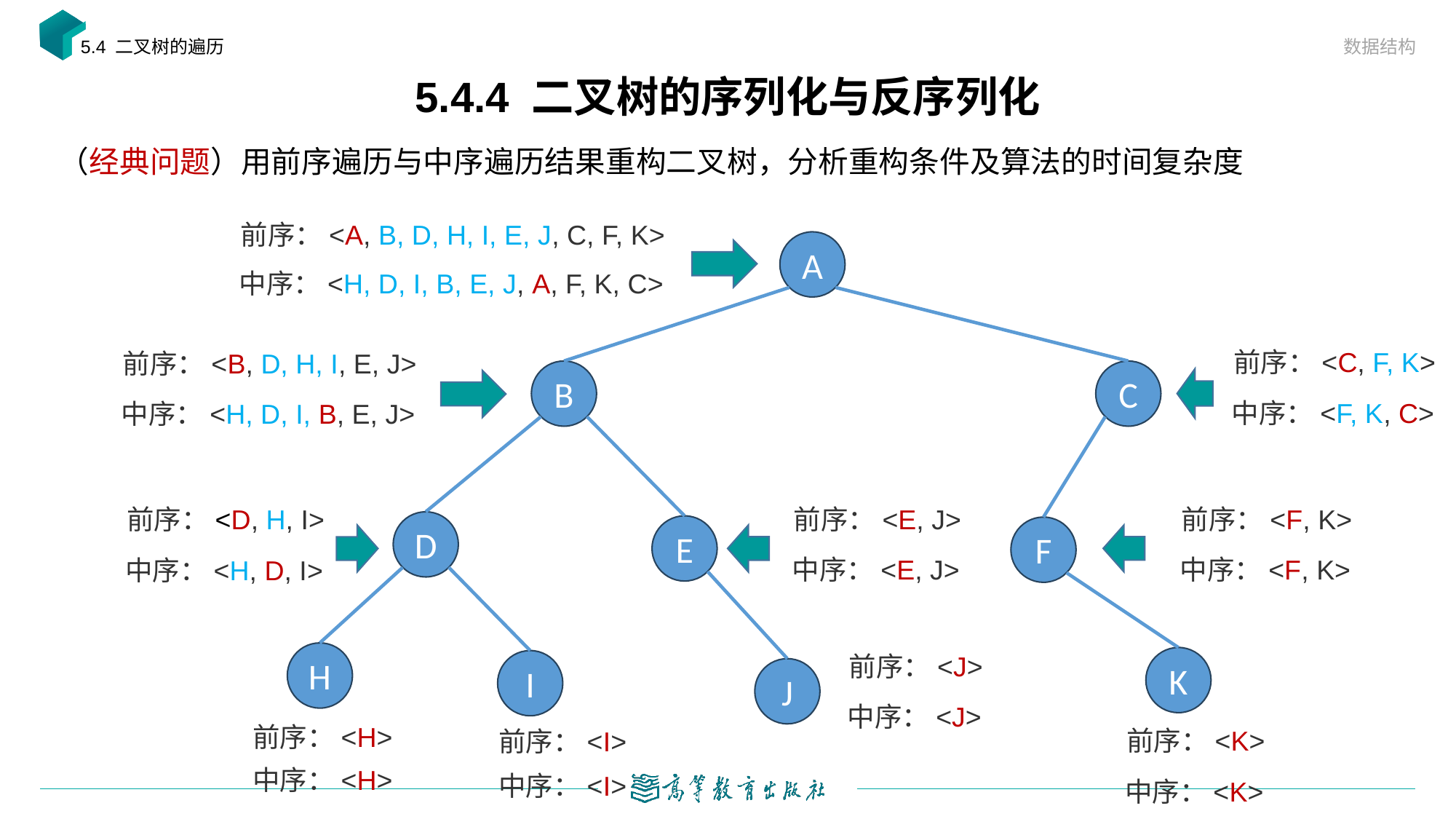

数据结构
5.4 二叉树的遍历
# 5.4.4 二叉树的序列化与反序列化
（经典问题）用前序遍历与中序遍历结果重构二叉树，分析重构条件及算法的时间复杂度

前序：<A, B, D, H, I, E, J, C, F, K>

A
中序：<H, D, I, B, E, J, A, F, K, C>
前序：<C, F, K>
前序：<B, D, H, I, E, J>
B
C

中序：<F, K, C>
中序：<H, D, I, B, E, J>
前序：<F, K>
前序：<E, J>
前序：<D, H, I>
D
E
F

中序：<F, K>
中序：<E, J>
中序：<H, D, I>
H
K
I
J
前序：<J>
中序：<J>
前序：<H>
前序：<K>
前序：<I>
中序：<H>
中序：<I>
中序：<K>